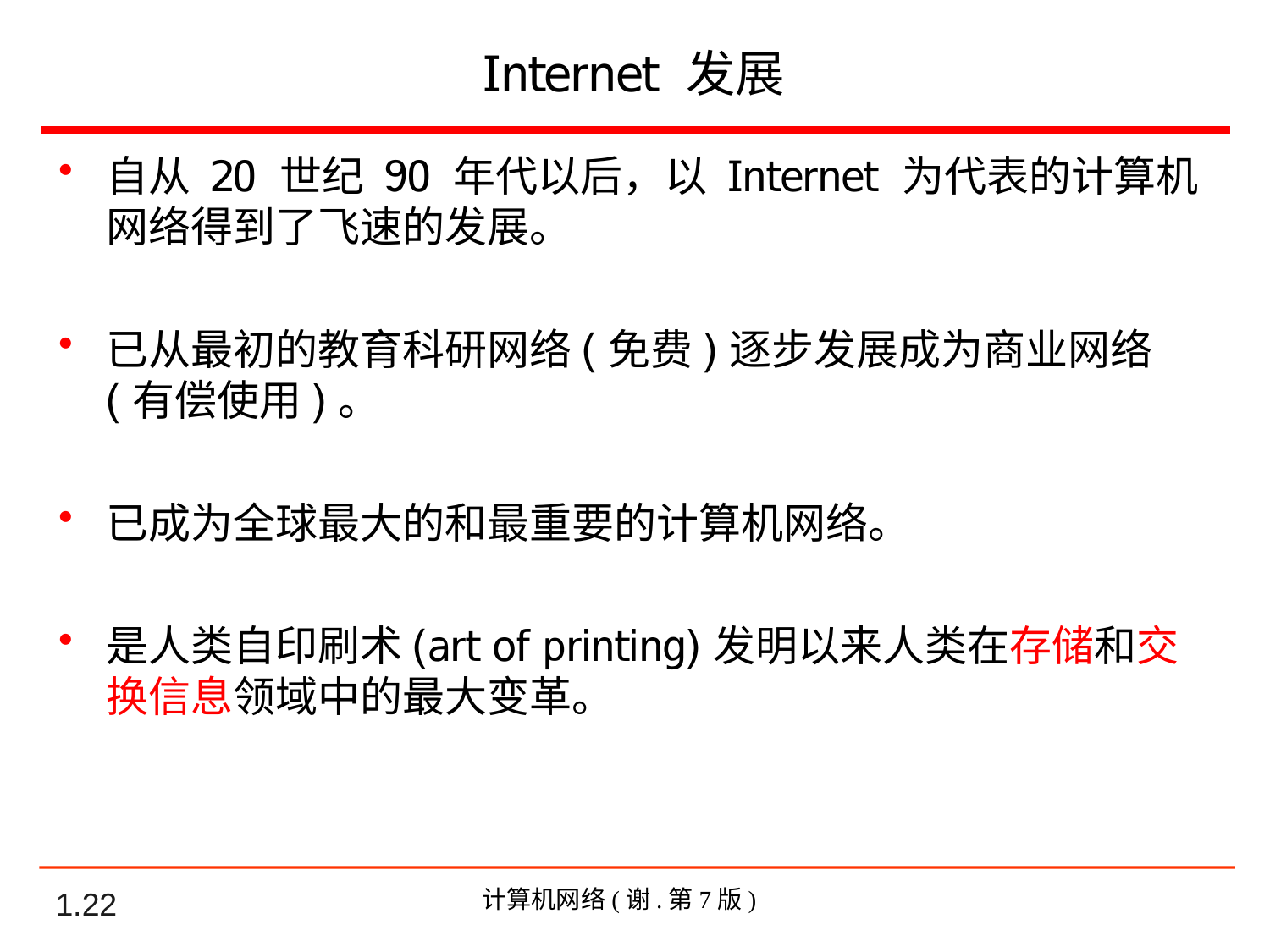

# Internet 发展
自从 20 世纪 90 年代以后，以 Internet 为代表的计算机网络得到了飞速的发展。

已从最初的教育科研网络(免费)逐步发展成为商业网络(有偿使用)。

已成为全球最大的和最重要的计算机网络。

是人类自印刷术(art of printing)发明以来人类在存储和交换信息领域中的最大变革。